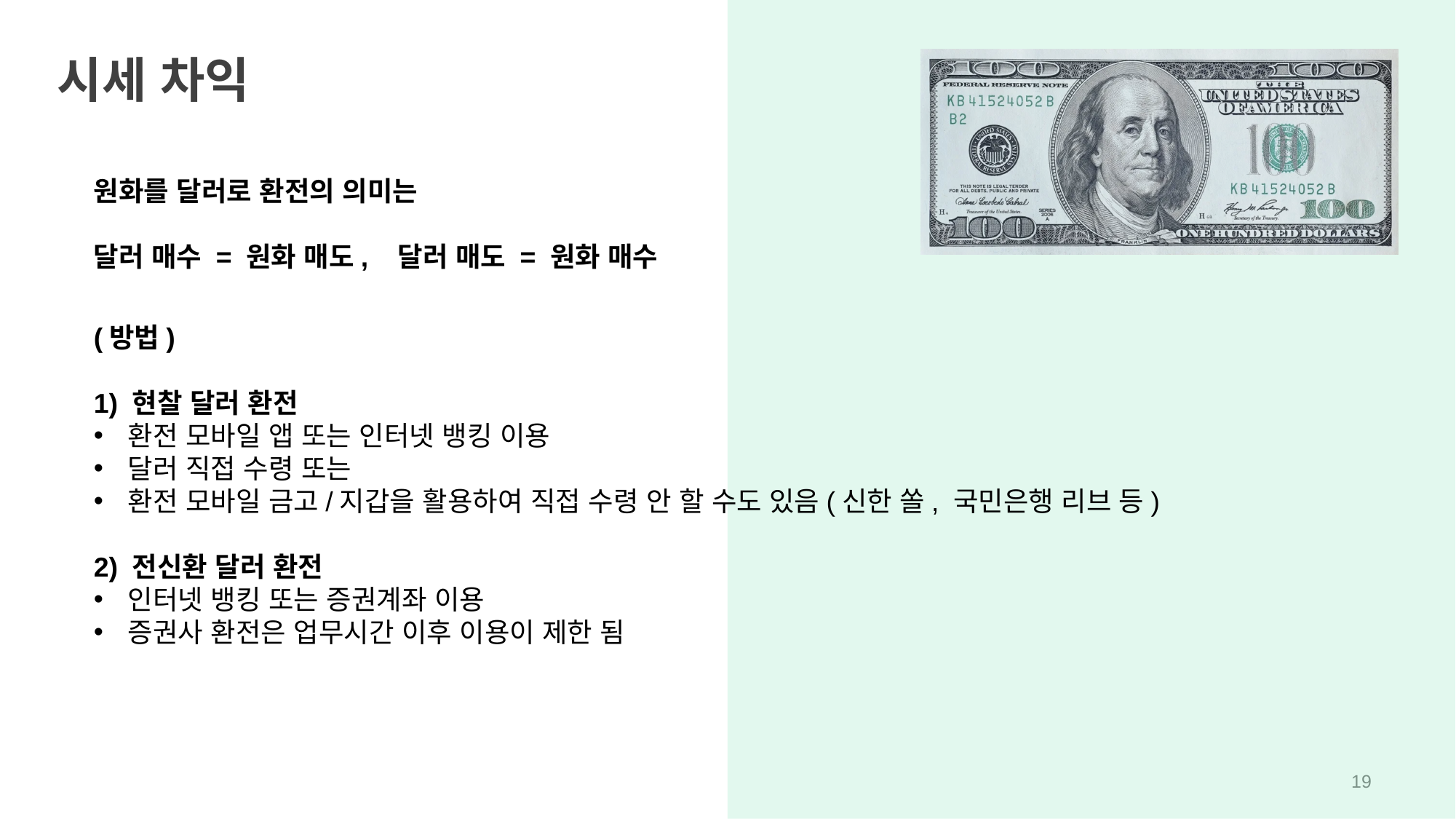

시세 차익
원화를 달러로 환전의 의미는

달러 매수 = 원화 매도,   달러 매도 = 원화 매수
(방법)

1) 현찰 달러 환전
환전 모바일 앱 또는 인터넷 뱅킹 이용
달러 직접 수령 또는
환전 모바일 금고/지갑을 활용하여 직접 수령 안 할 수도 있음(신한 쏠, 국민은행 리브 등)

2) 전신환 달러 환전
인터넷 뱅킹 또는 증권계좌 이용
증권사 환전은 업무시간 이후 이용이 제한 됨
19